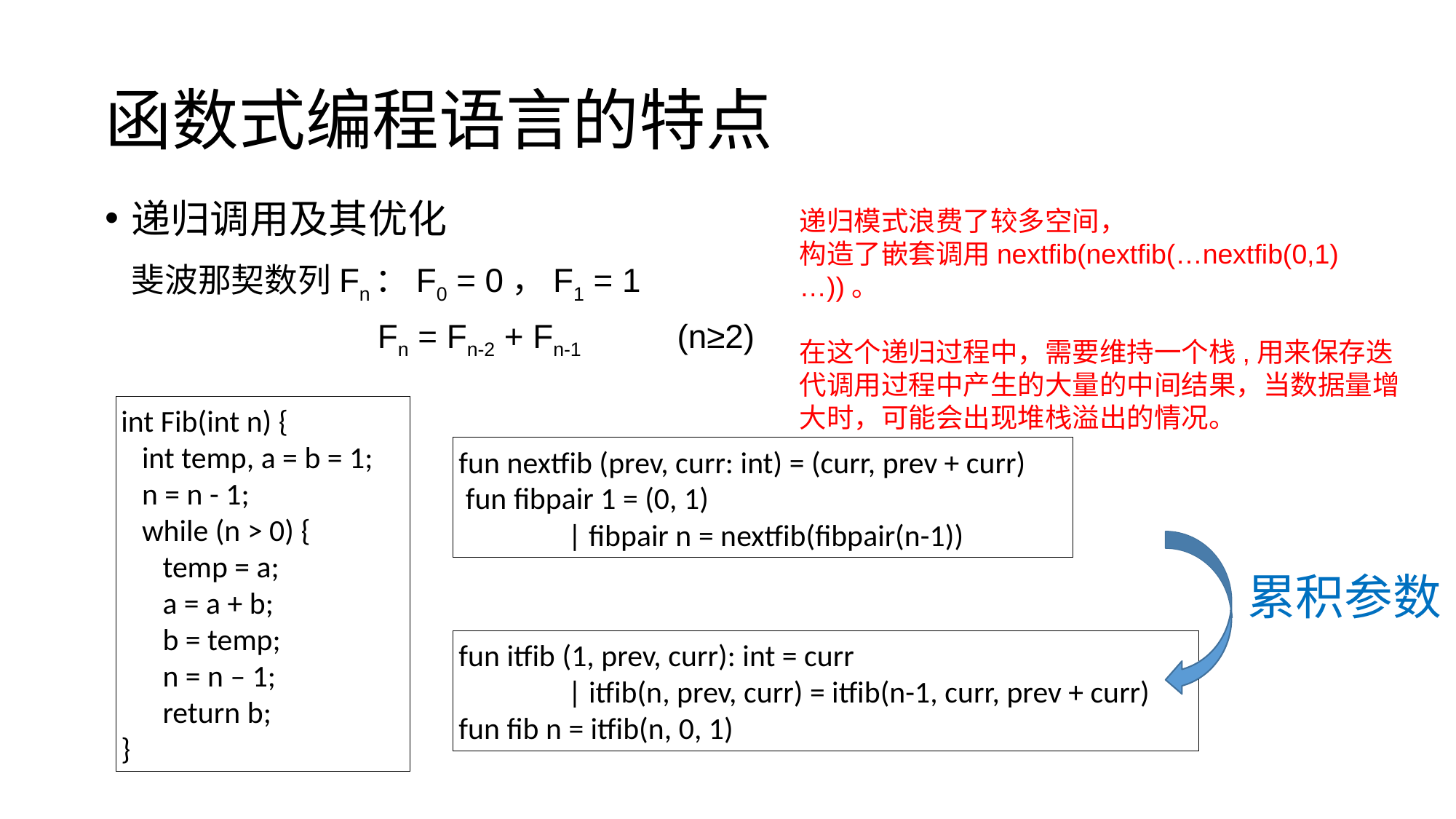

函数式编程语言的特点
递归调用及其优化
	斐波那契数列Fn：F0 = 0，F1 = 1
			   Fn = Fn-2 + Fn-1	(n≥2)
递归模式浪费了较多空间，
构造了嵌套调用nextfib(nextfib(…nextfib(0,1)…))。

在这个递归过程中，需要维持一个栈,用来保存迭代调用过程中产生的大量的中间结果，当数据量增大时，可能会出现堆栈溢出的情况。
int Fib(int n) {
   int temp, a = b = 1;
   n = n - 1;
   while (n > 0) {
      temp = a;
      a = a + b;
      b = temp;
      n = n – 1;
      return b;
}
fun nextfib (prev, curr: int) = (curr, prev + curr)
 fun fibpair 1 = (0, 1)
	| fibpair n = nextfib(fibpair(n-1))

累积参数
fun itfib (1, prev, curr): int = curr
	| itfib(n, prev, curr) = itfib(n-1, curr, prev + curr)
fun fib n = itfib(n, 0, 1)